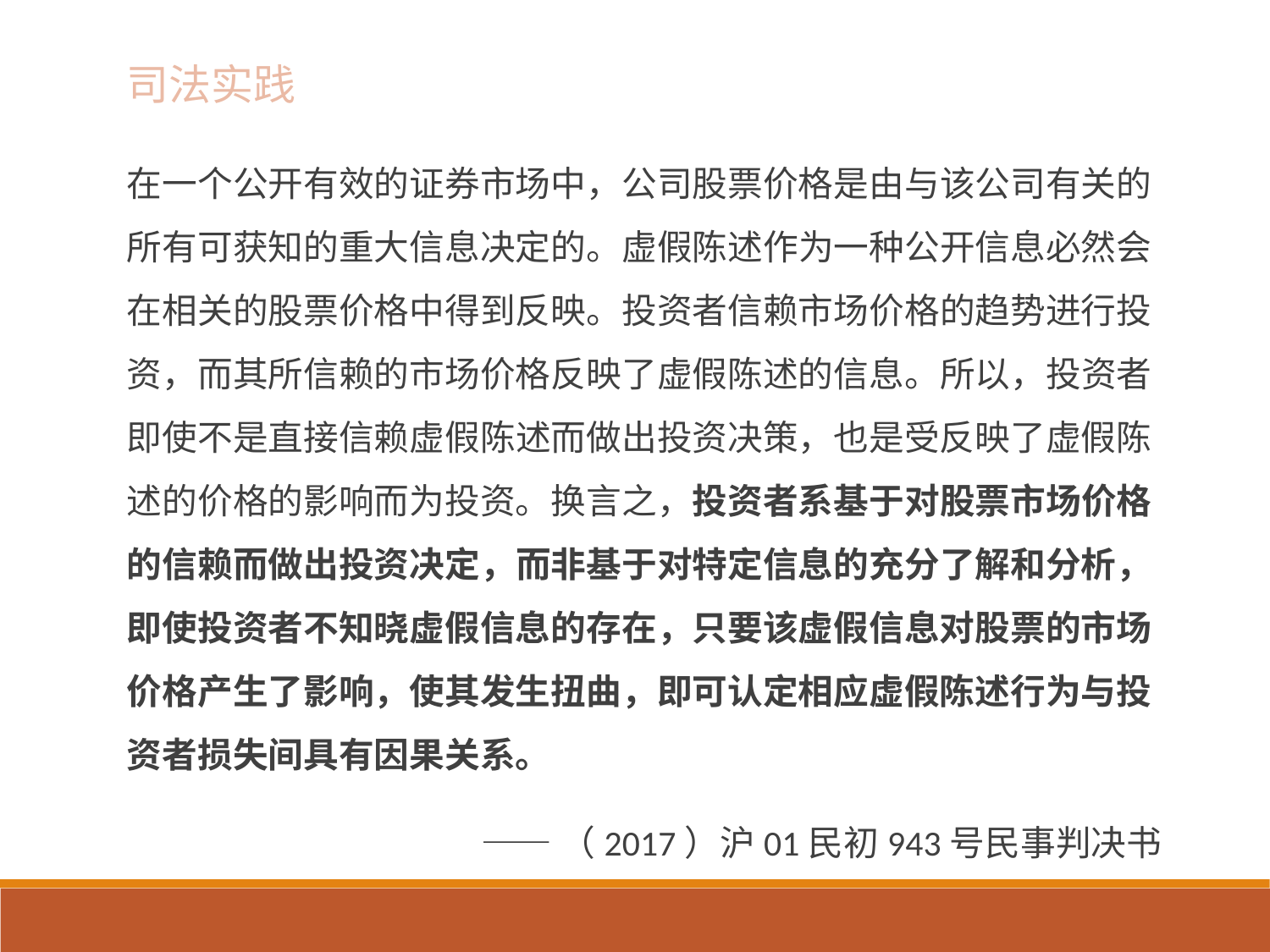

# 司法实践
在一个公开有效的证券市场中，公司股票价格是由与该公司有关的所有可获知的重大信息决定的。虚假陈述作为一种公开信息必然会在相关的股票价格中得到反映。投资者信赖市场价格的趋势进行投资，而其所信赖的市场价格反映了虚假陈述的信息。所以，投资者即使不是直接信赖虚假陈述而做出投资决策，也是受反映了虚假陈述的价格的影响而为投资。换言之，投资者系基于对股票市场价格的信赖而做出投资决定，而非基于对特定信息的充分了解和分析，即使投资者不知晓虚假信息的存在，只要该虚假信息对股票的市场价格产生了影响，使其发生扭曲，即可认定相应虚假陈述行为与投资者损失间具有因果关系。
——（2017）沪01民初943号民事判决书